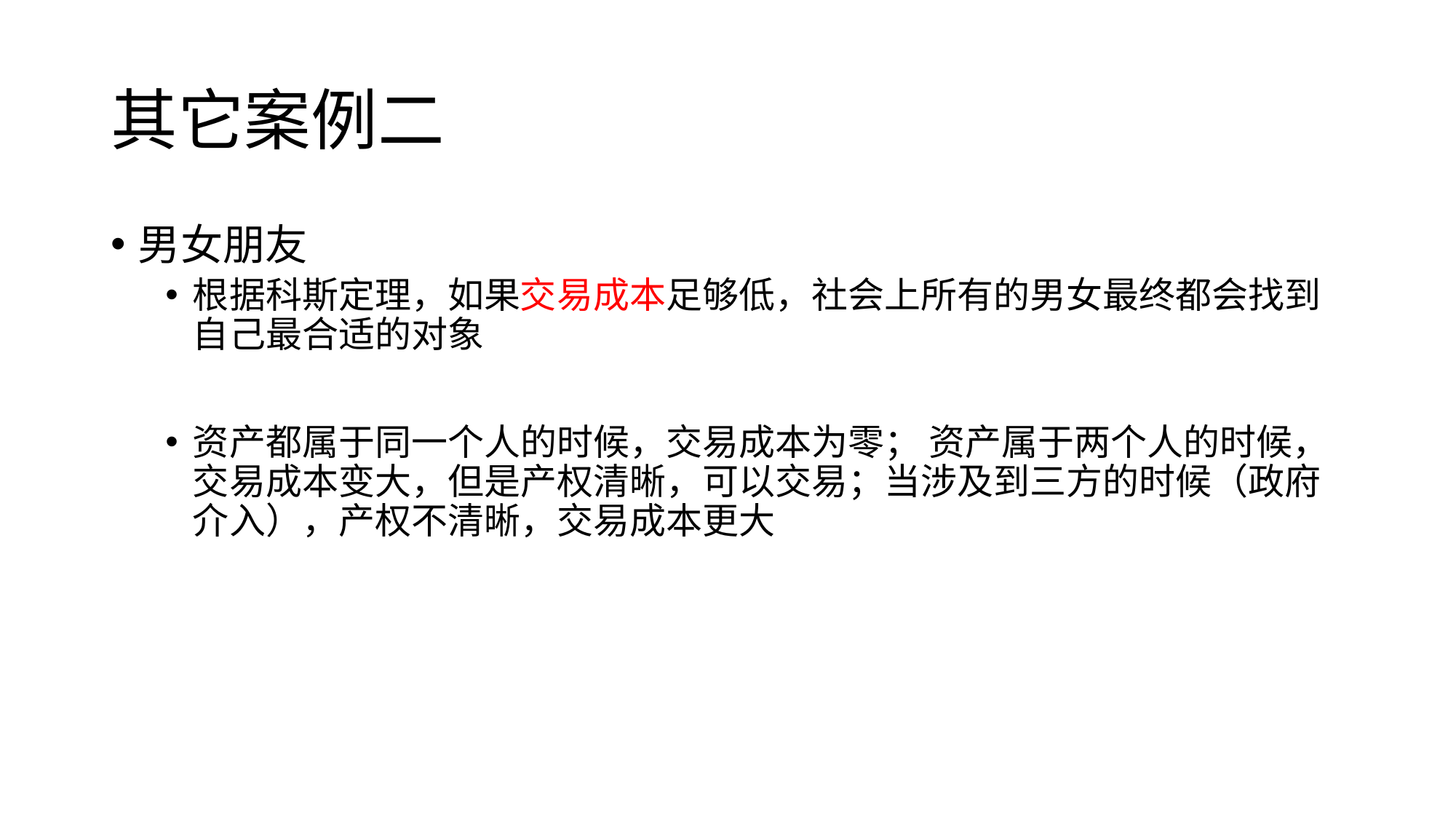

# 其它案例二
男女朋友
根据科斯定理，如果交易成本足够低，社会上所有的男女最终都会找到自己最合适的对象

资产都属于同一个人的时候，交易成本为零； 资产属于两个人的时候，交易成本变大，但是产权清晰，可以交易；当涉及到三方的时候（政府介入），产权不清晰，交易成本更大